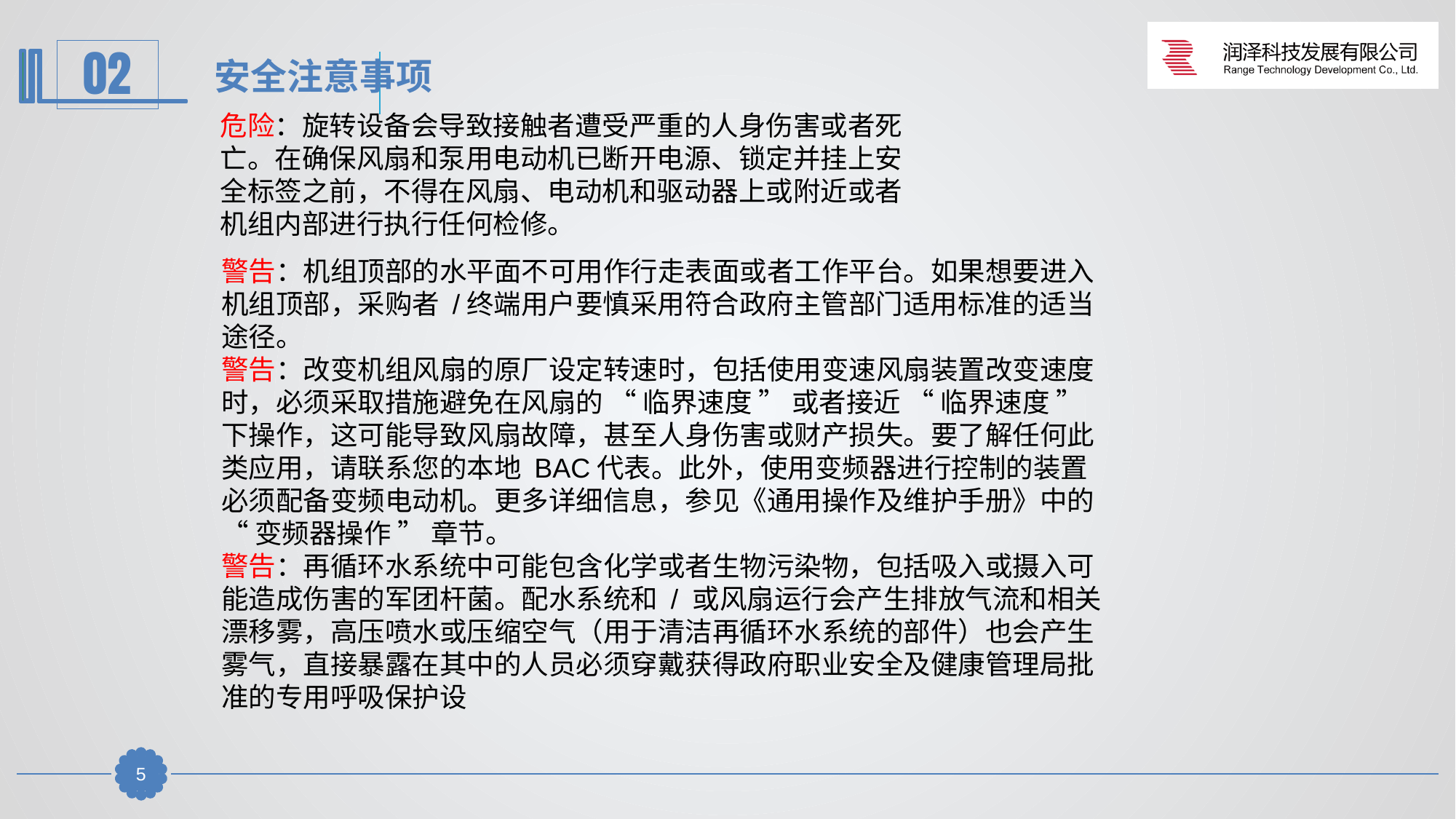

安全注意事项
危险：旋转设备会导致接触者遭受严重的人身伤害或者死亡。在确保风扇和泵用电动机已断开电源、锁定并挂上安全标签之前，不得在风扇、电动机和驱动器上或附近或者机组内部进行执行任何检修。
警告：机组顶部的水平面不可用作行走表面或者工作平台。如果想要进入机组顶部，采购者 /终端用户要慎采用符合政府主管部门适用标准的适当途径。
警告：改变机组风扇的原厂设定转速时，包括使用变速风扇装置改变速度时，必须采取措施避免在风扇的 “ 临界速度 ” 或者接近 “ 临界速度 ” 下操作，这可能导致风扇故障，甚至人身伤害或财产损失。要了解任何此类应用，请联系您的本地 BAC代表。此外，使用变频器进行控制的装置必须配备变频电动机。更多详细信息，参见《通用操作及维护手册》中的 “ 变频器操作 ” 章节。
警告：再循环水系统中可能包含化学或者生物污染物，包括吸入或摄入可能造成伤害的军团杆菌。配水系统和 / 或风扇运行会产生排放气流和相关漂移雾，高压喷水或压缩空气（用于清洁再循环水系统的部件）也会产生雾气，直接暴露在其中的人员必须穿戴获得政府职业安全及健康管理局批准的专用呼吸保护设
5